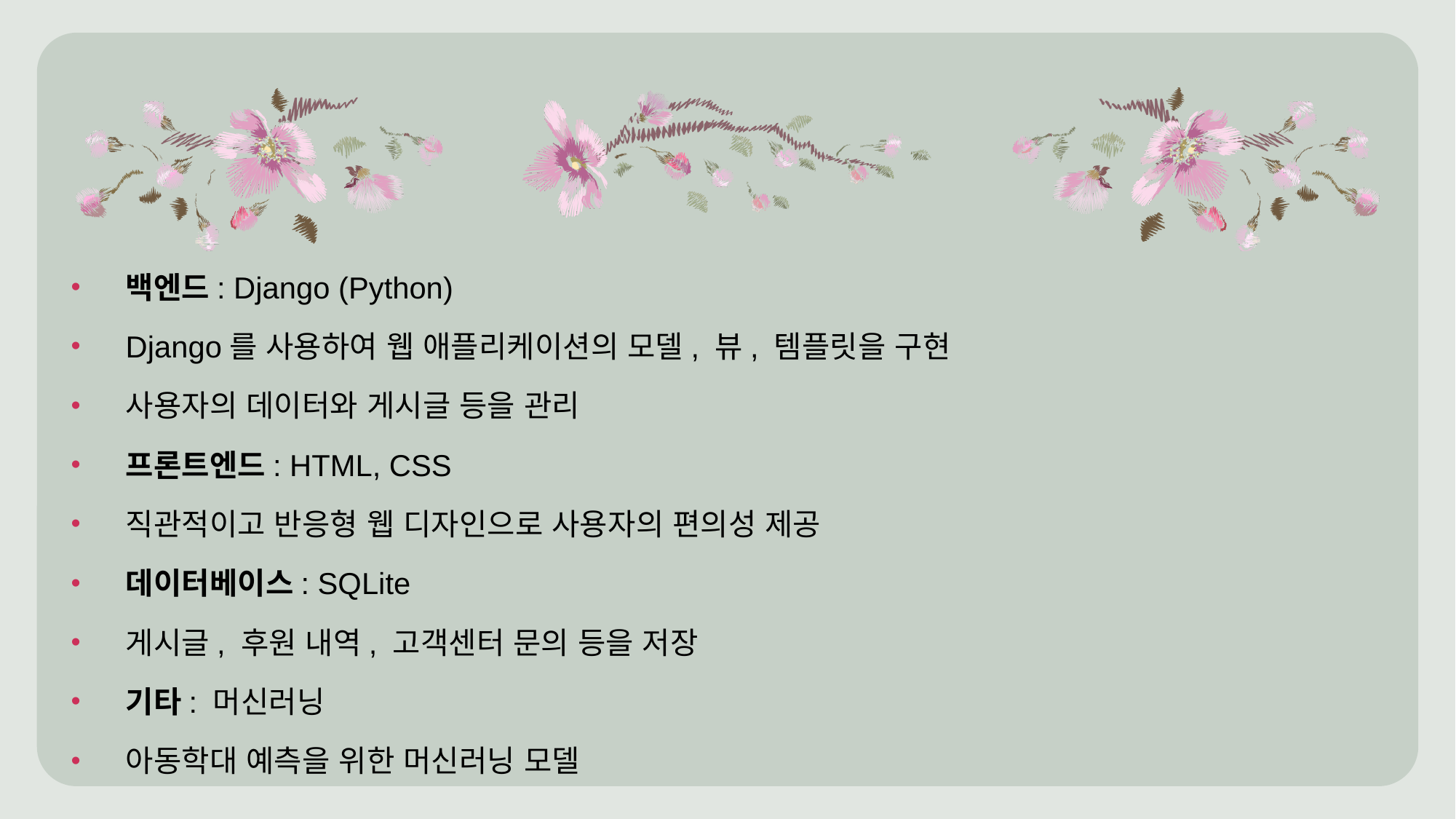

백엔드: Django (Python)
Django를 사용하여 웹 애플리케이션의 모델, 뷰, 템플릿을 구현
사용자의 데이터와 게시글 등을 관리
프론트엔드: HTML, CSS
직관적이고 반응형 웹 디자인으로 사용자의 편의성 제공
데이터베이스: SQLite
게시글, 후원 내역, 고객센터 문의 등을 저장
기타: 머신러닝
아동학대 예측을 위한 머신러닝 모델